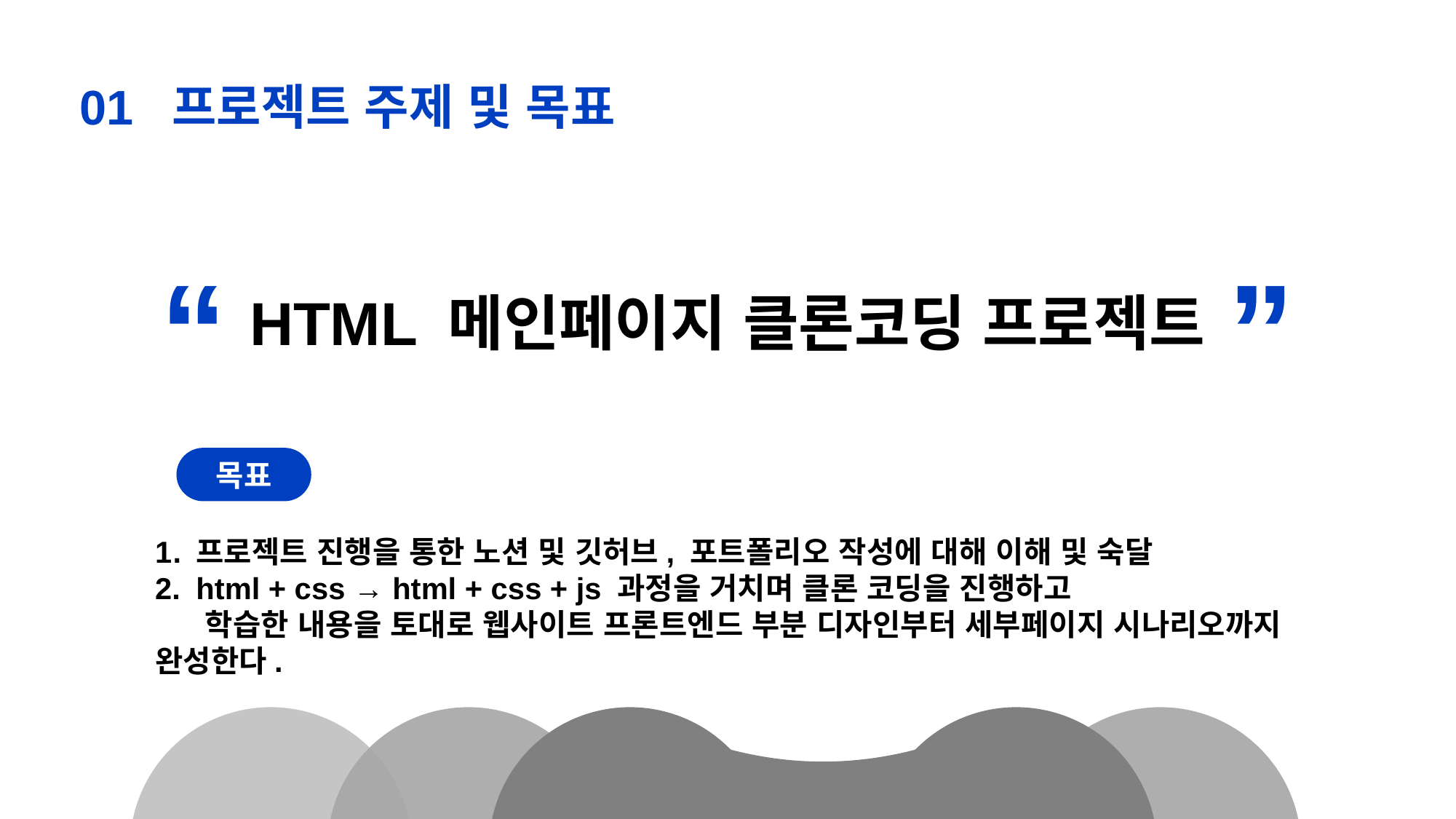

01  프로젝트 주제 및 목표

”

“
HTML 메인페이지 클론코딩 프로젝트
목표
프로젝트 진행을 통한 노션 및 깃허브, 포트폴리오 작성에 대해 이해 및 숙달
html + css → html + css + js 과정을 거치며 클론 코딩을 진행하고
     학습한 내용을 토대로 웹사이트 프론트엔드 부분 디자인부터 세부페이지 시나리오까지 완성한다.